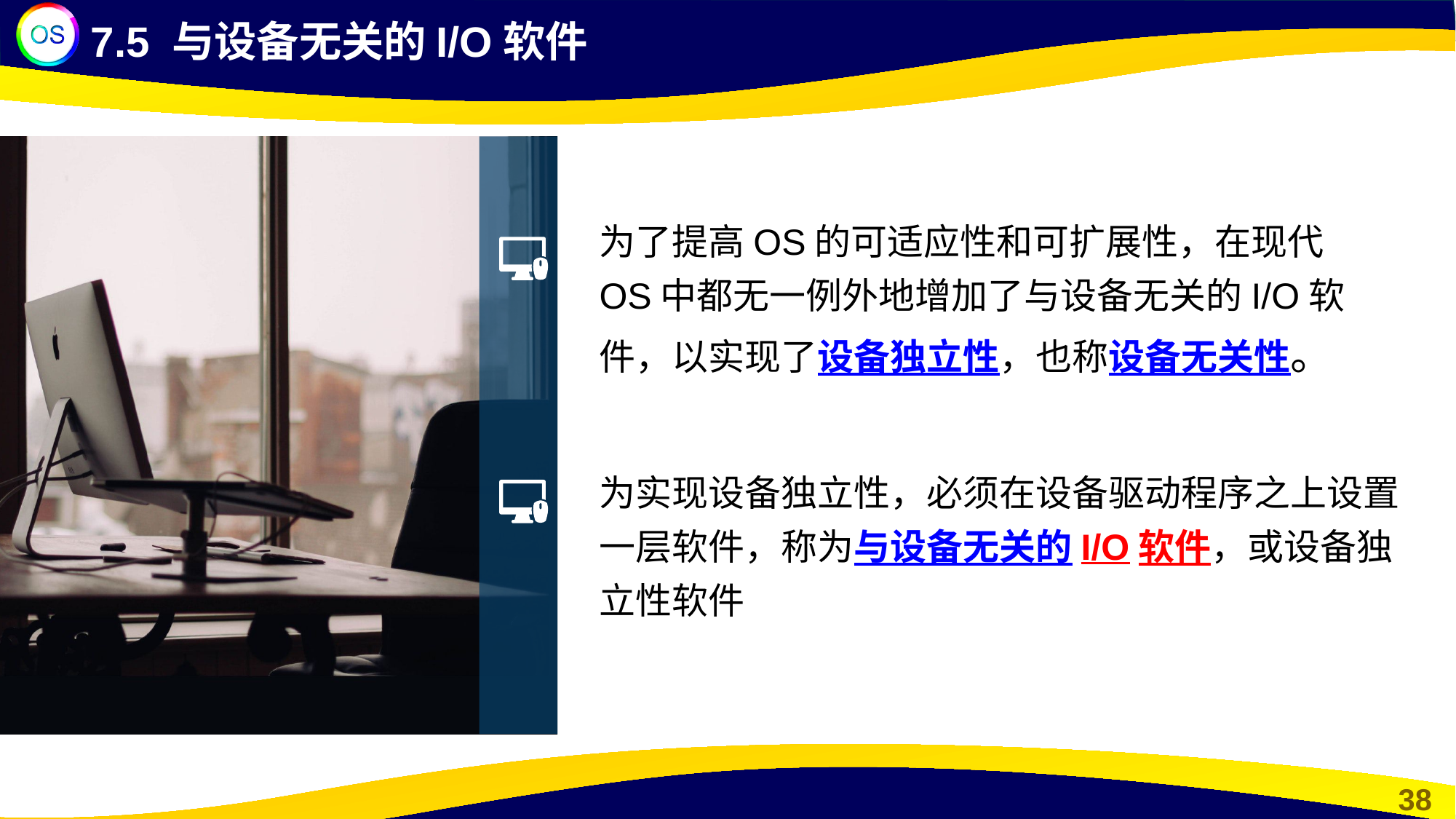

7.5 与设备无关的I/O软件

为了提高OS的可适应性和可扩展性，在现代OS中都无一例外地增加了与设备无关的I/O软件，以实现了设备独立性，也称设备无关性。

为实现设备独立性，必须在设备驱动程序之上设置一层软件，称为与设备无关的I/O软件，或设备独立性软件